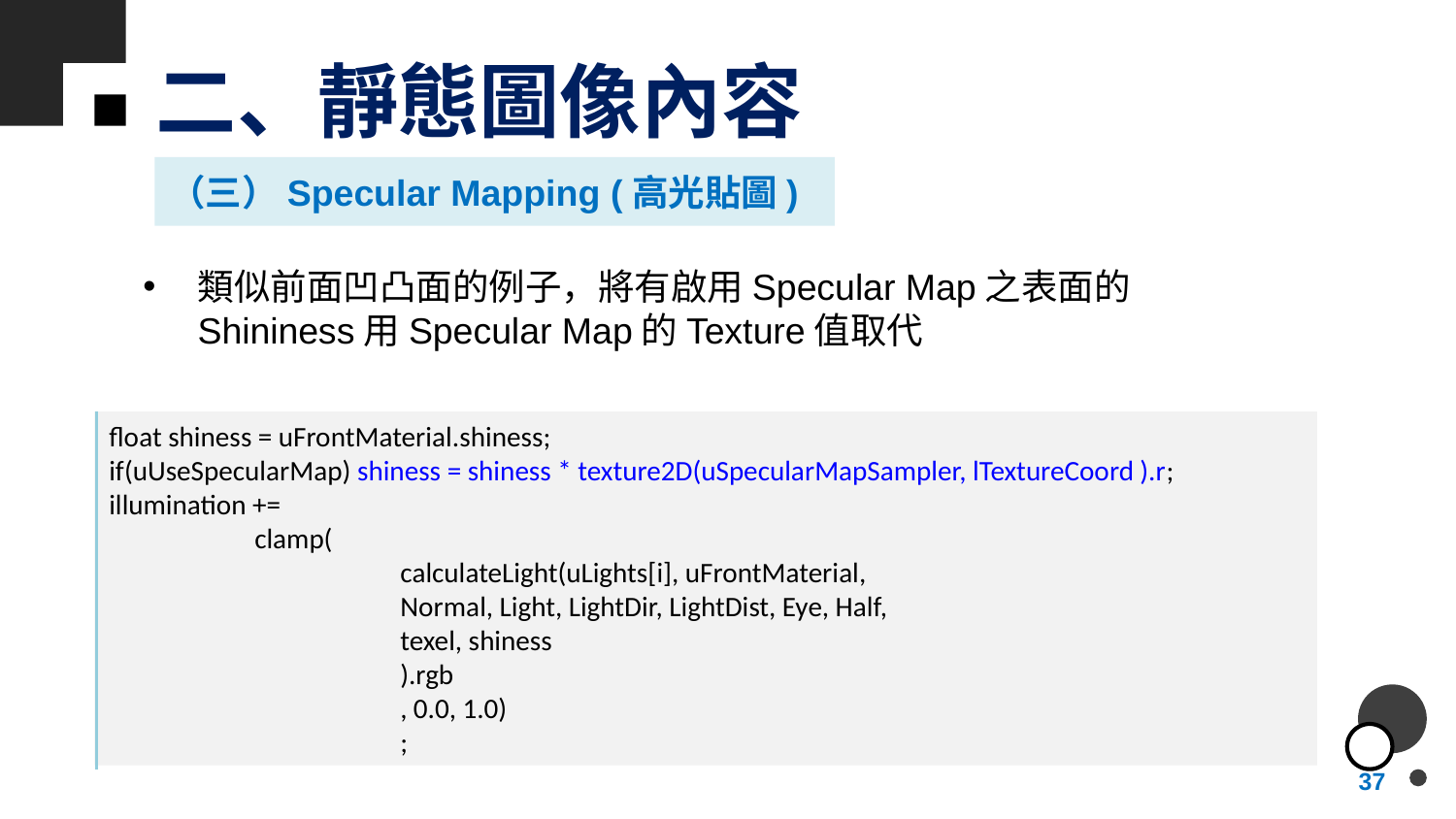

# 二、靜態圖像內容
（三）Specular Mapping (高光貼圖)
類似前面凹凸面的例子，將有啟用Specular Map之表面的Shininess用Specular Map的Texture值取代
float shiness = uFrontMaterial.shiness;
if(uUseSpecularMap) shiness = shiness * texture2D(uSpecularMapSampler, lTextureCoord ).r;
illumination +=
	clamp(
		calculateLight(uLights[i], uFrontMaterial,
		Normal, Light, LightDir, LightDist, Eye, Half,
		texel, shiness
		).rgb
		, 0.0, 1.0)
		;

37